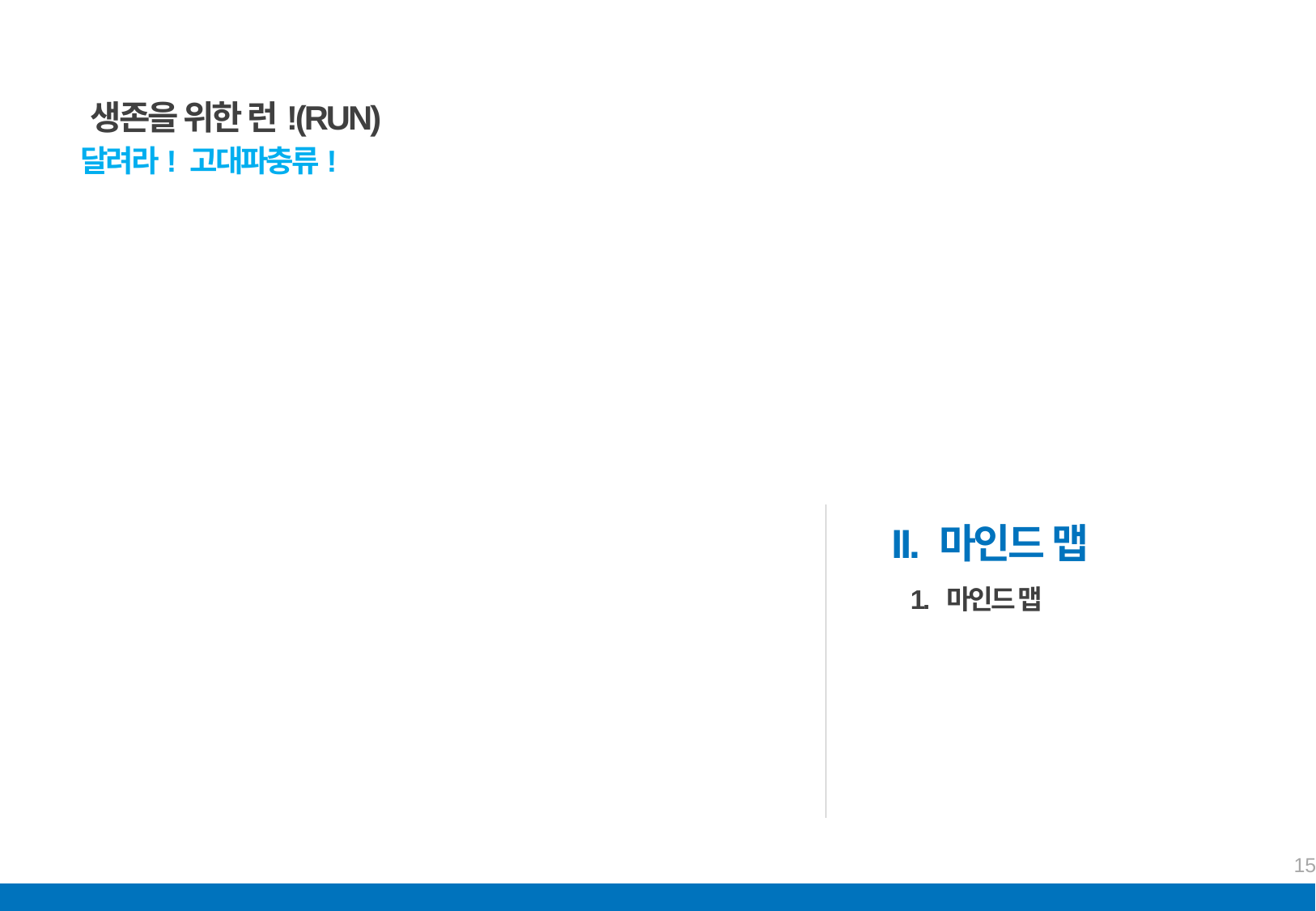

생존을 위한 런!(RUN)
달려라! 고대파충류!
II. 마인드 맵
  1.  마인드 맵

15